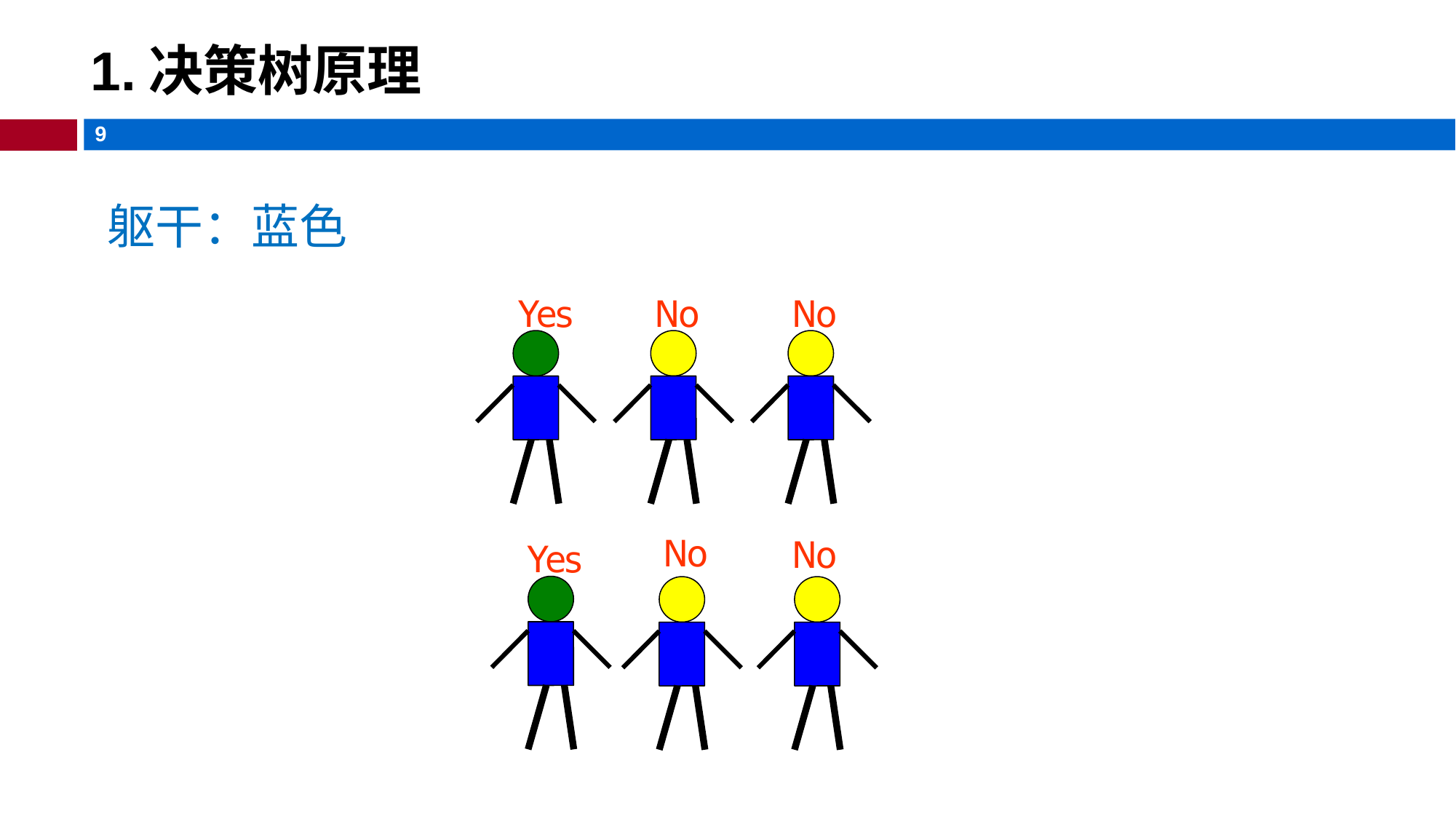

# 1.决策树原理
躯干：蓝色
Yes
No
No

No
No
Yes